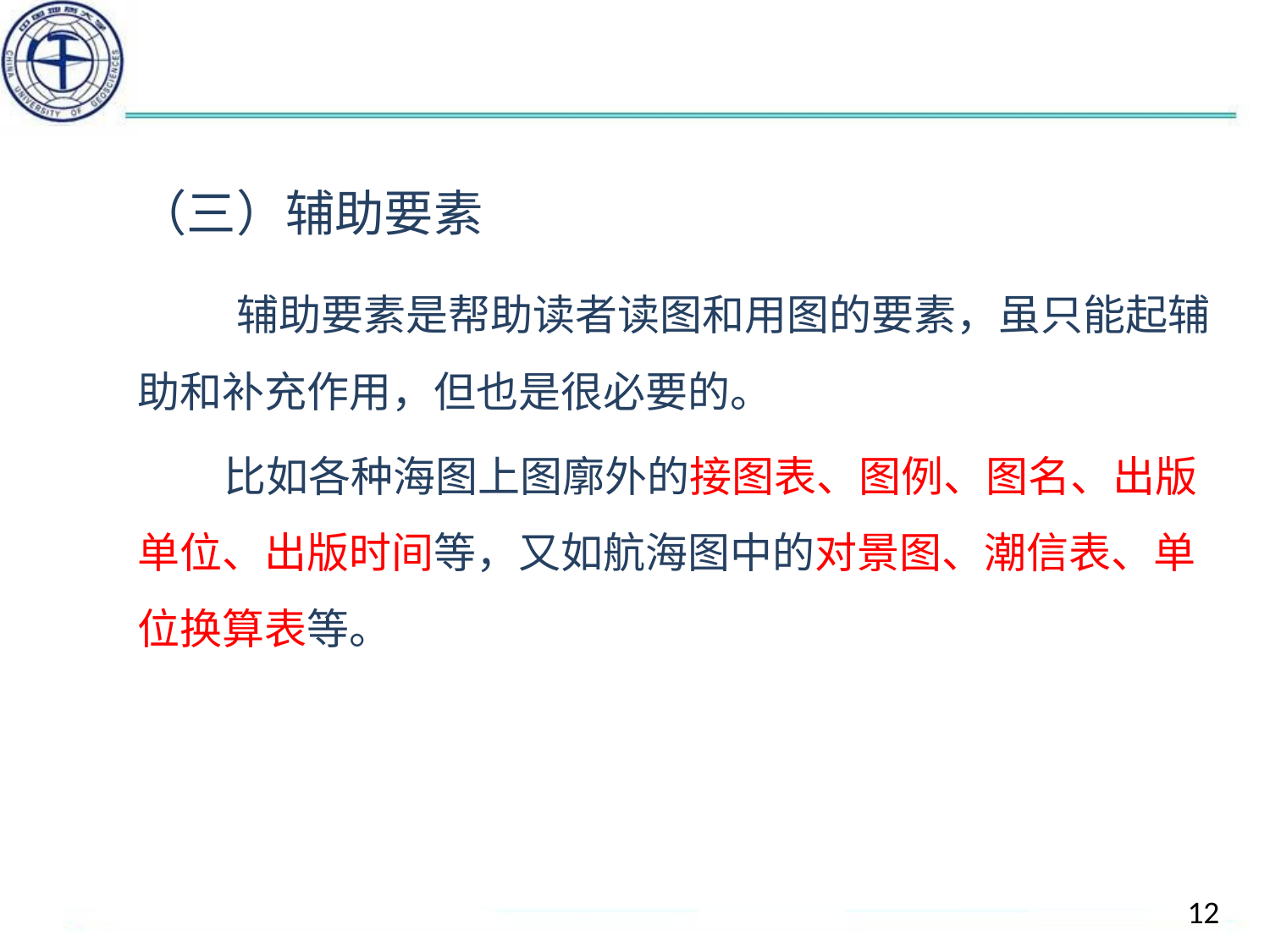

#
（三）辅助要素
　　辅助要素是帮助读者读图和用图的要素，虽只能起辅助和补充作用，但也是很必要的。
        比如各种海图上图廓外的接图表、图例、图名、出版单位、出版时间等，又如航海图中的对景图、潮信表、单位换算表等。

12